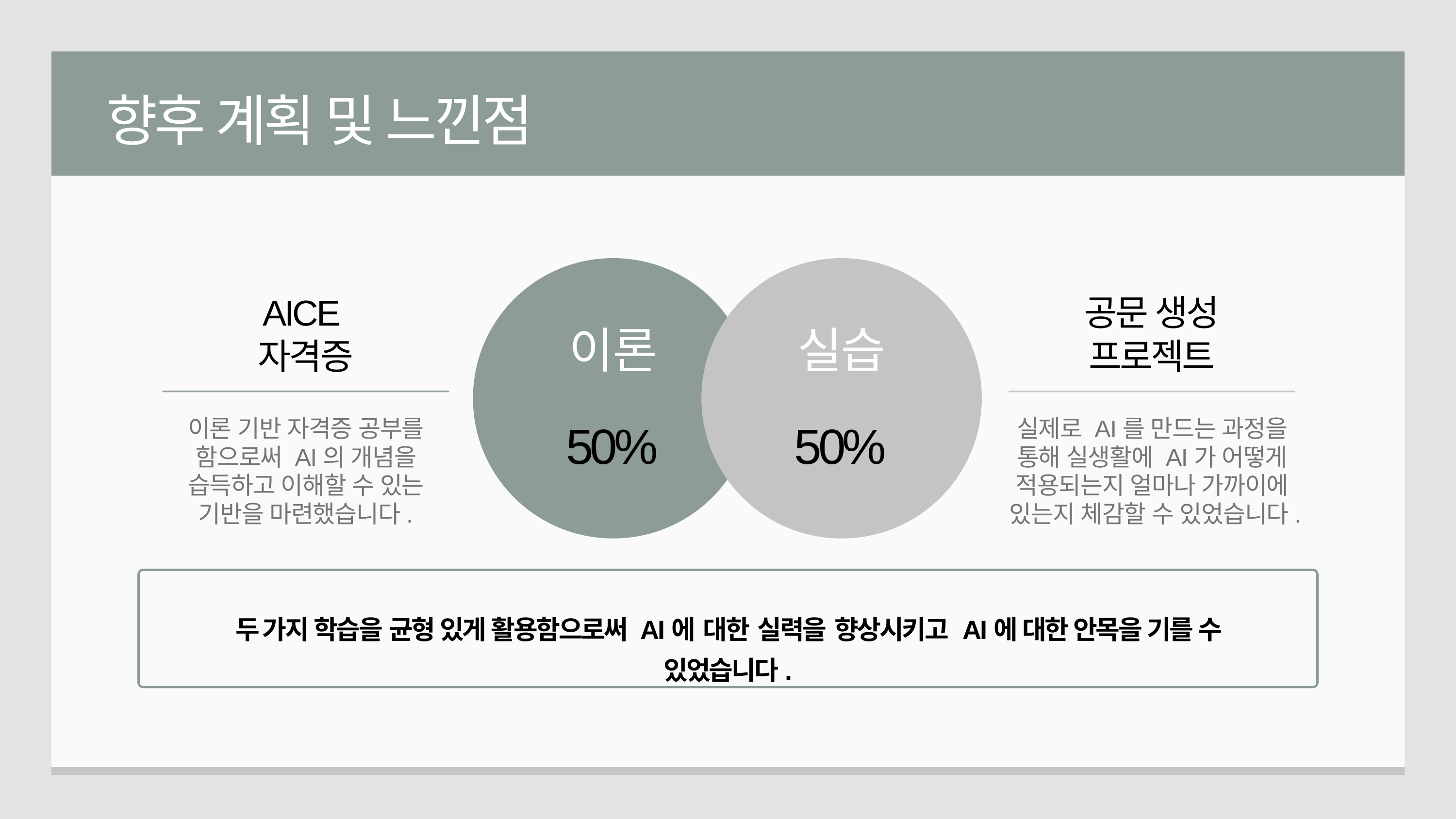

향후 계획 및 느낀점

AICE
자격증
공문 생성
프로젝트
이론
실습

이론 기반 자격증 공부를 함으로써 AI의 개념을 습득하고 이해할 수 있는 기반을 마련했습니다.
실제로 AI를 만드는 과정을 통해 실생활에 AI가 어떻게 적용되는지 얼마나 가까이에 있는지 체감할 수 있었습니다.
50%
50%

=
두 가지 학습을 균형 있게 활용함으로써 AI에 대한 실력을 향상시키고 AI에 대한 안목을 기를 수 있었습니다.